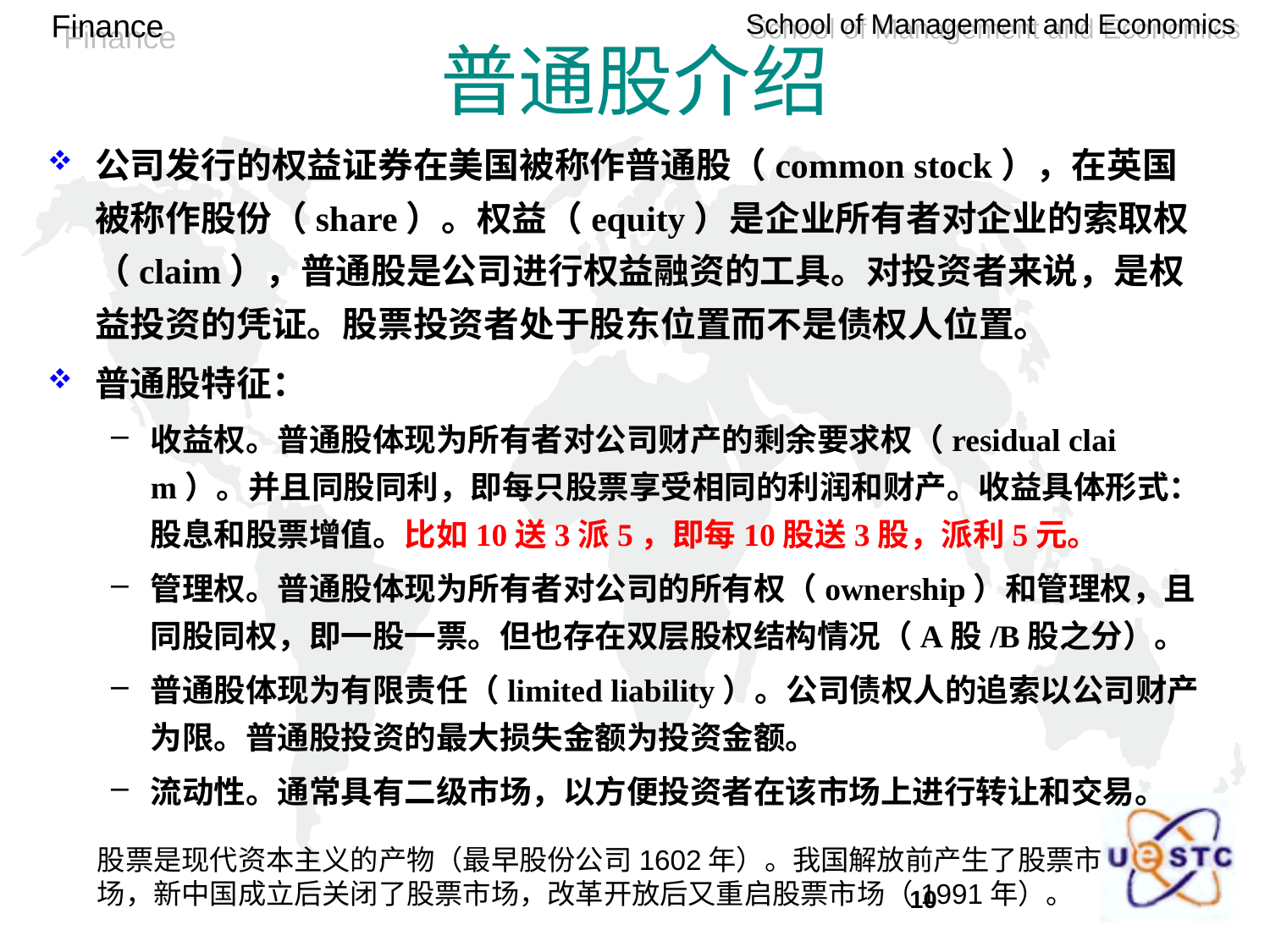

普通股介绍
公司发行的权益证券在美国被称作普通股（common stock），在英国被称作股份（share）。权益（equity）是企业所有者对企业的索取权（claim），普通股是公司进行权益融资的工具。对投资者来说，是权益投资的凭证。股票投资者处于股东位置而不是债权人位置。
普通股特征：
收益权。普通股体现为所有者对公司财产的剩余要求权（residual claim）。并且同股同利，即每只股票享受相同的利润和财产。收益具体形式：股息和股票增值。比如10送3派5，即每10股送3股，派利5元。
管理权。普通股体现为所有者对公司的所有权（ownership）和管理权，且同股同权，即一股一票。但也存在双层股权结构情况（A股/B股之分）。
普通股体现为有限责任（limited liability）。公司债权人的追索以公司财产为限。普通股投资的最大损失金额为投资金额。
流动性。通常具有二级市场，以方便投资者在该市场上进行转让和交易。
股票是现代资本主义的产物（最早股份公司1602年）。我国解放前产生了股票市场，新中国成立后关闭了股票市场，改革开放后又重启股票市场（1991年）。